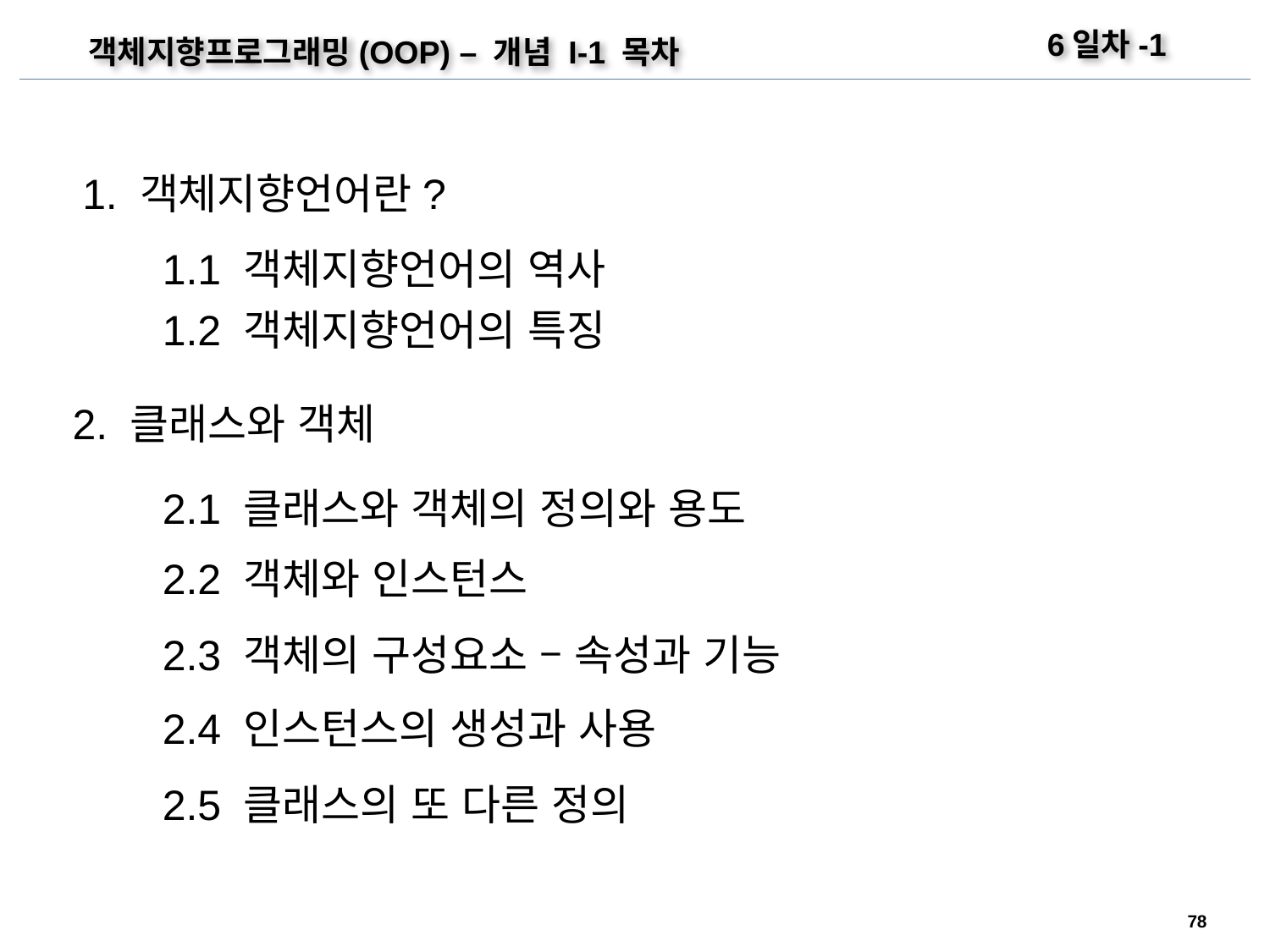

6일차-1
객체지향프로그래밍(OOP) – 개념 I-1 목차
1. 객체지향언어란?
1.1 객체지향언어의 역사
1.2 객체지향언어의 특징
2. 클래스와 객체
2.1 클래스와 객체의 정의와 용도
2.2 객체와 인스턴스
2.3 객체의 구성요소 – 속성과 기능
2.4 인스턴스의 생성과 사용
2.5 클래스의 또 다른 정의